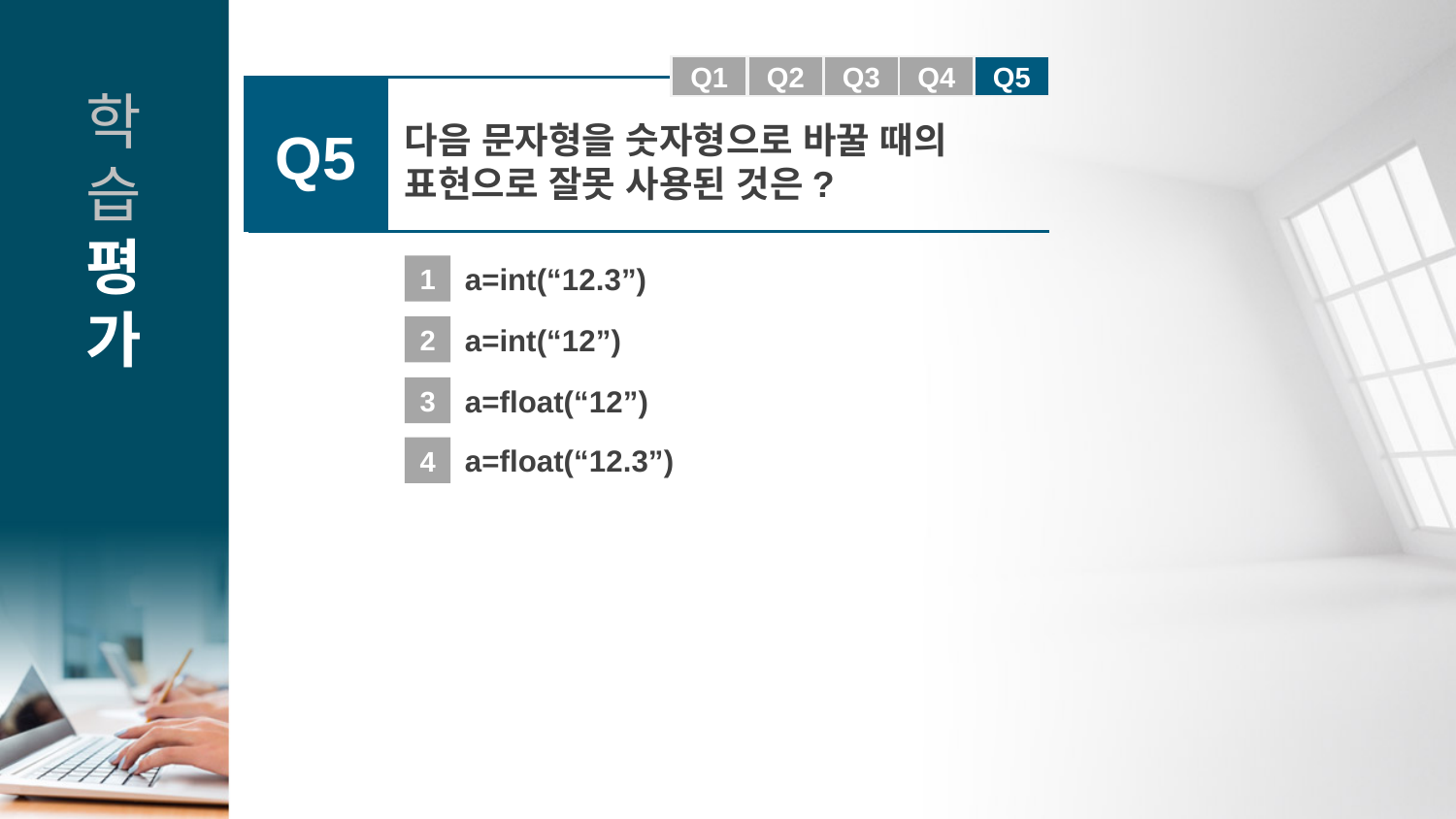

Q1
Q1
Q2
Q3
Q4
Q5
Q5
다음 문자형을 숫자형으로 바꿀 때의 표현으로 잘못 사용된 것은?
1
a=int(“12.3”)
2
a=int(“12”)
3
a=float(“12”)
4
a=float(“12.3”)